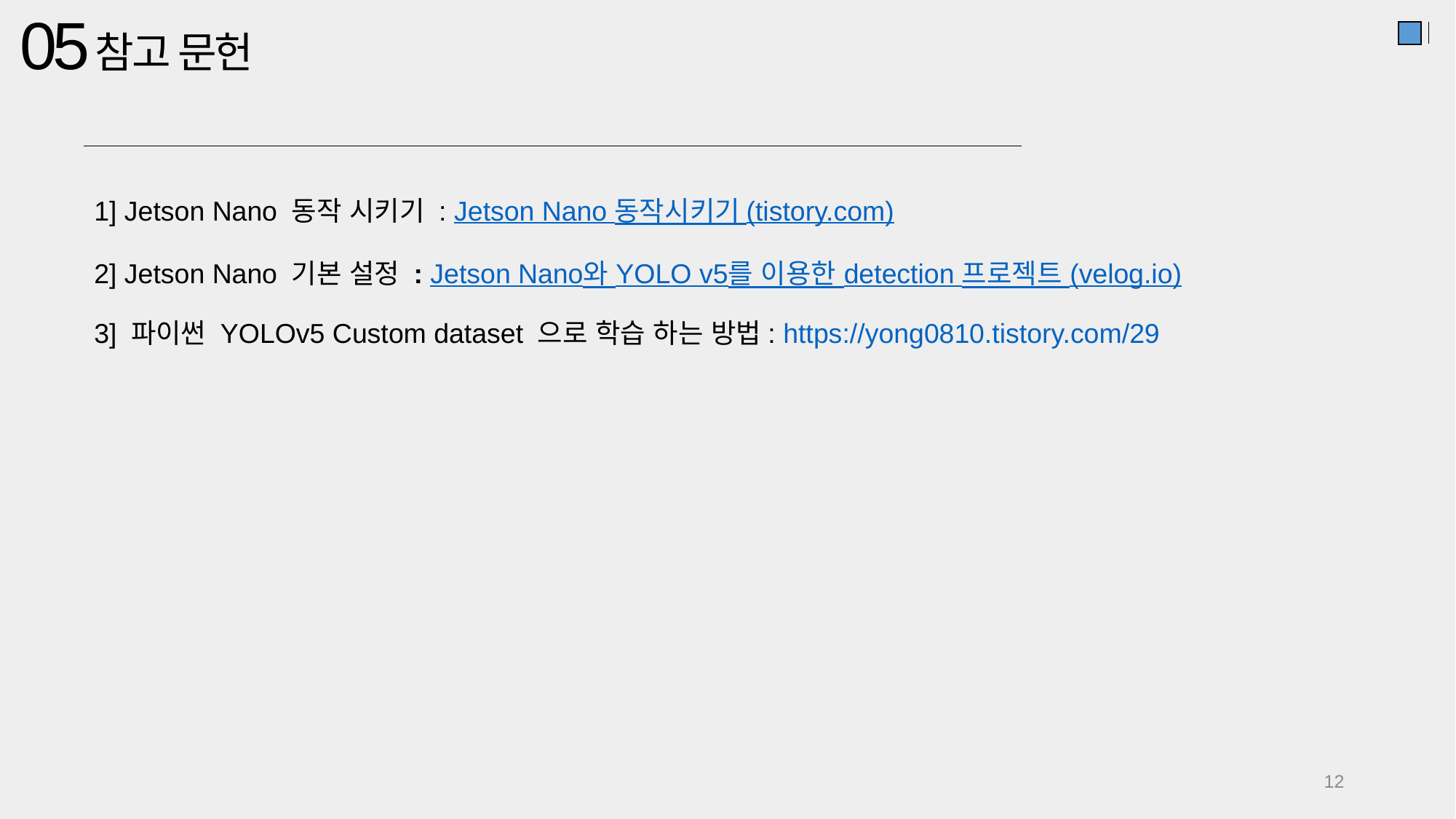

05
참고 문헌

1] Jetson Nano 동작 시키기 : Jetson Nano 동작시키기 (tistory.com)
2] Jetson Nano 기본 설정 : Jetson Nano와 YOLO v5를 이용한 detection 프로젝트 (velog.io)
3] 파이썬 YOLOv5 Custom dataset 으로 학습 하는 방법: https://yong0810.tistory.com/29

12